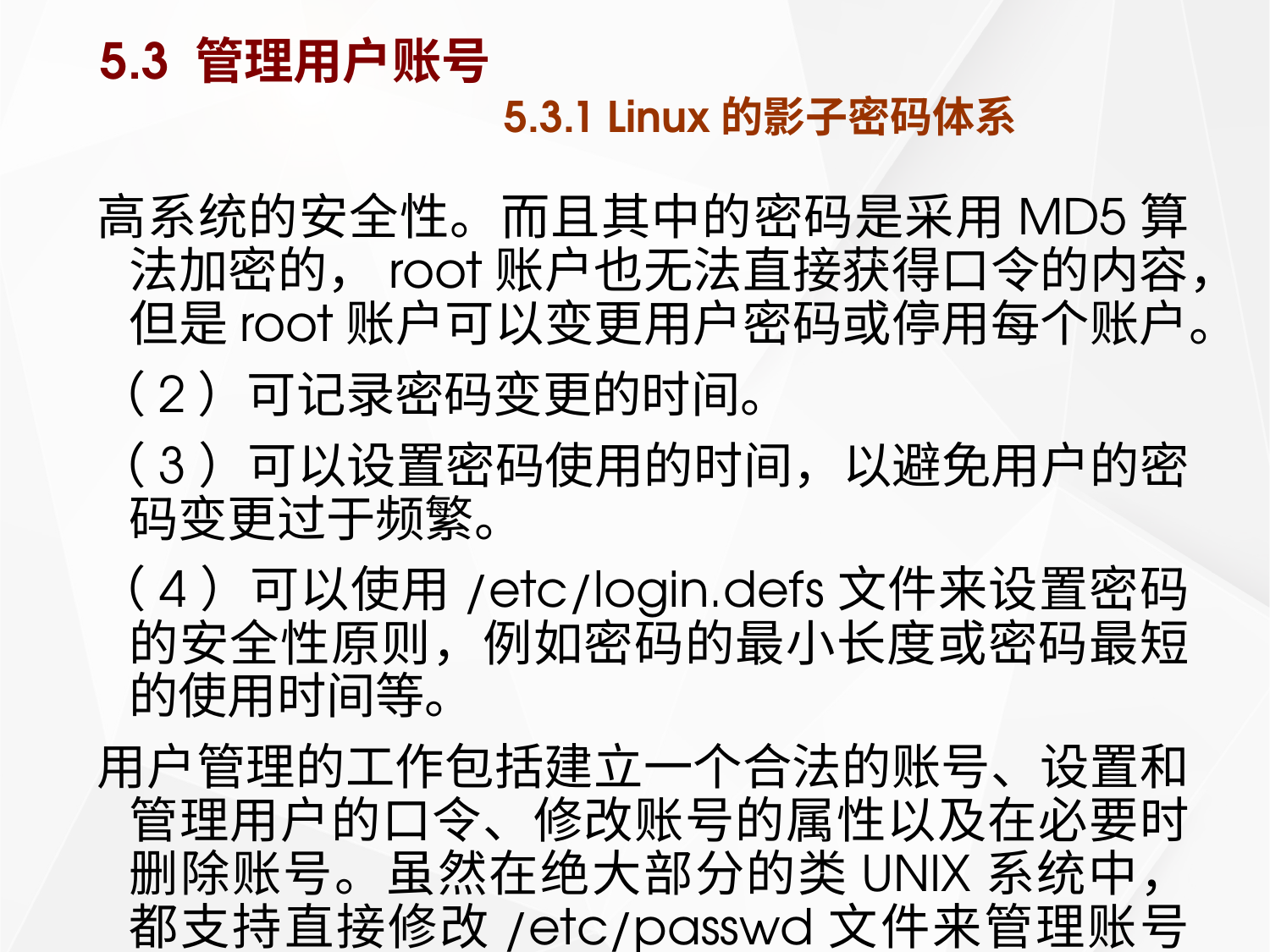

# 5.3 管理用户账号 5.3.1 Linux的影子密码体系
高系统的安全性。而且其中的密码是采用MD5算法加密的，root账户也无法直接获得口令的内容，但是root账户可以变更用户密码或停用每个账户。
（2）可记录密码变更的时间。
（3）可以设置密码使用的时间，以避免用户的密码变更过于频繁。
（4）可以使用/etc/login.defs文件来设置密码的安全性原则，例如密码的最小长度或密码最短的使用时间等。
用户管理的工作包括建立一个合法的账号、设置和管理用户的口令、修改账号的属性以及在必要时删除账号。虽然在绝大部分的类UNIX系统中，都支持直接修改/etc/passwd文件来管理账号的信息，但是，如果存在/etc/shadow文件，这种方式便会失效。